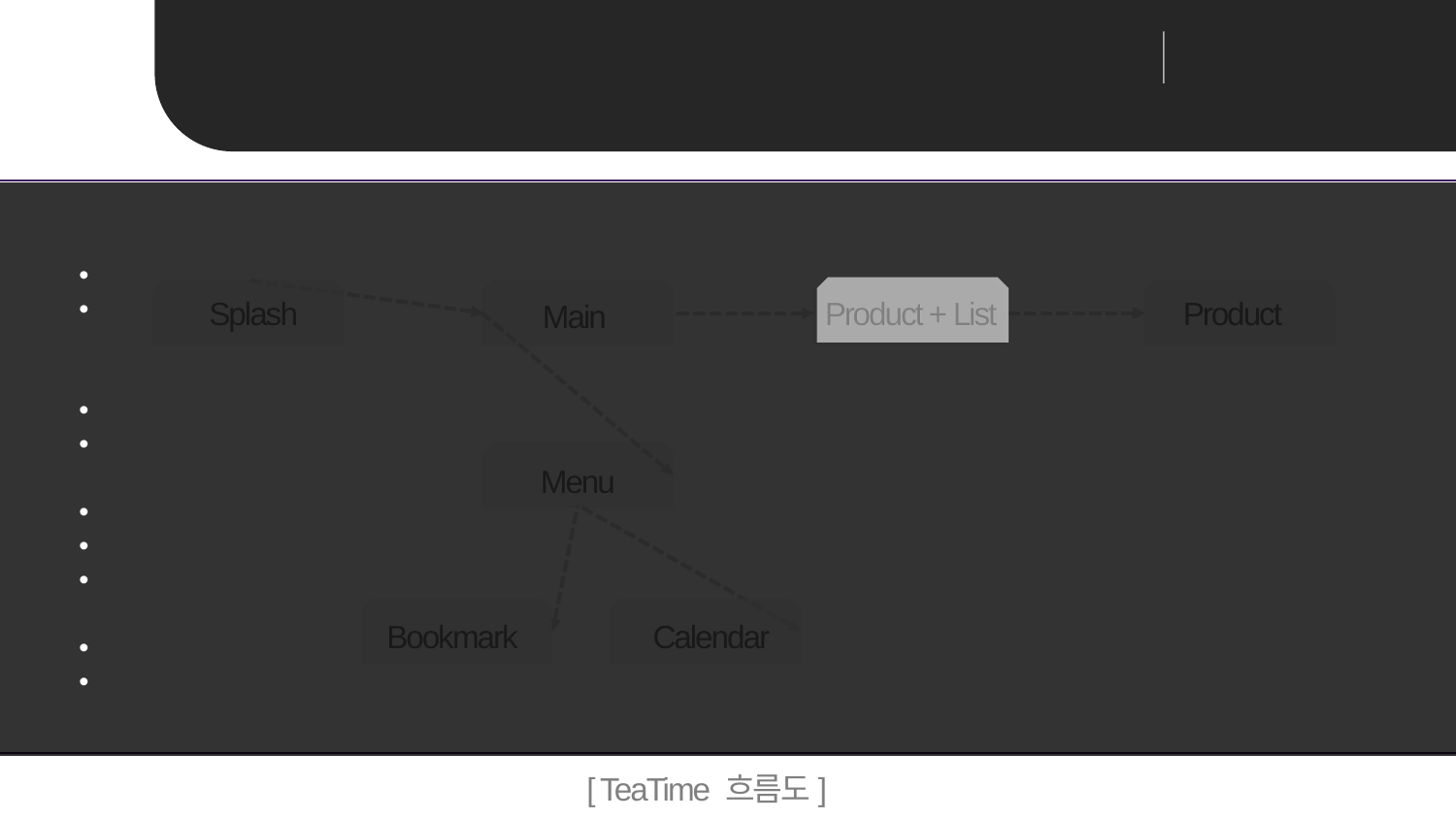

Mobile Programming
teamProject 최종발표
Unit  02 ㅣ  프로젝트 설명_ Project Description

구성요소 : Navigation drawer, recyclerview, option menu
옵션 메뉴 : 음료 목록 정렬하기
                       (가나다순, 가격순, 칼로리순을 각각
                                 오름차순, 내림차순으로 정렬가능)
listview보다 customizing이 더 용이하다고 하여 recyclerview 이용
custom recyclerview -> (class) ProductListAdapter, product, 			      RecyclerTouchListener,
      		      (Interface)ClickListenr
product : 브랜드, 상품명, 가격, 칼로리
브랜드별 상품 목록은 text파일을 읽어오는 방식 이용.
      (text파일은 aasets폴더 하위에 위치함)
상품이미지 => 제품 이미지가 너무 많아서 리사이징에서 헤매서 못하게됨
Item 클릭 시 상품 상세화면으로 넘어감

Splash

Main

Product + List

Product

Menu

Calendar

Bookmark
Product + List
Product + List
[ TeaTime 흐름도]